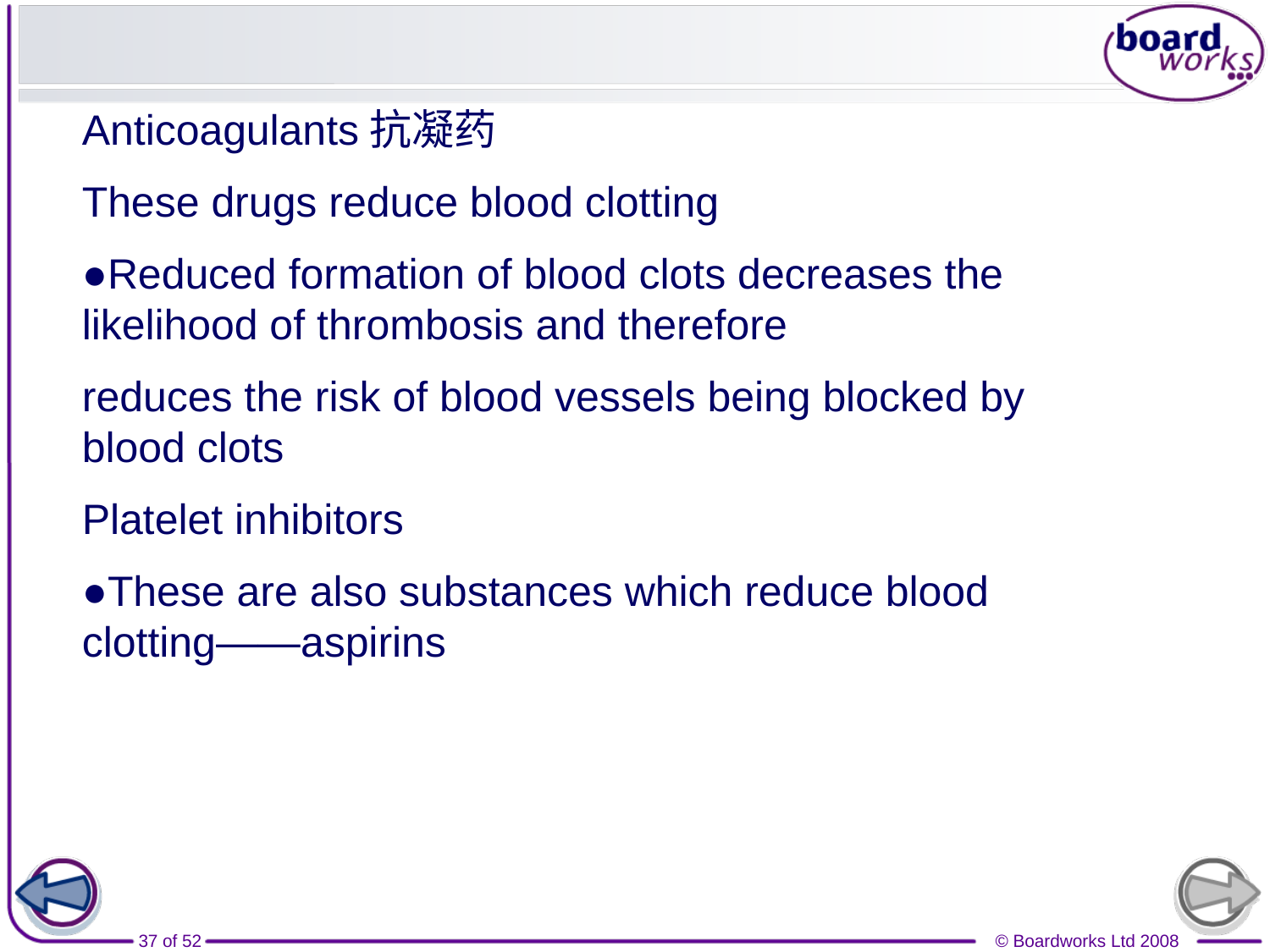

#
Anticoagulants抗凝药
These drugs reduce blood clotting
●Reduced formation of blood clots decreases the likelihood of thrombosis and therefore
reduces the risk of blood vessels being blocked by blood clots
Platelet inhibitors
●These are also substances which reduce blood clotting——aspirins